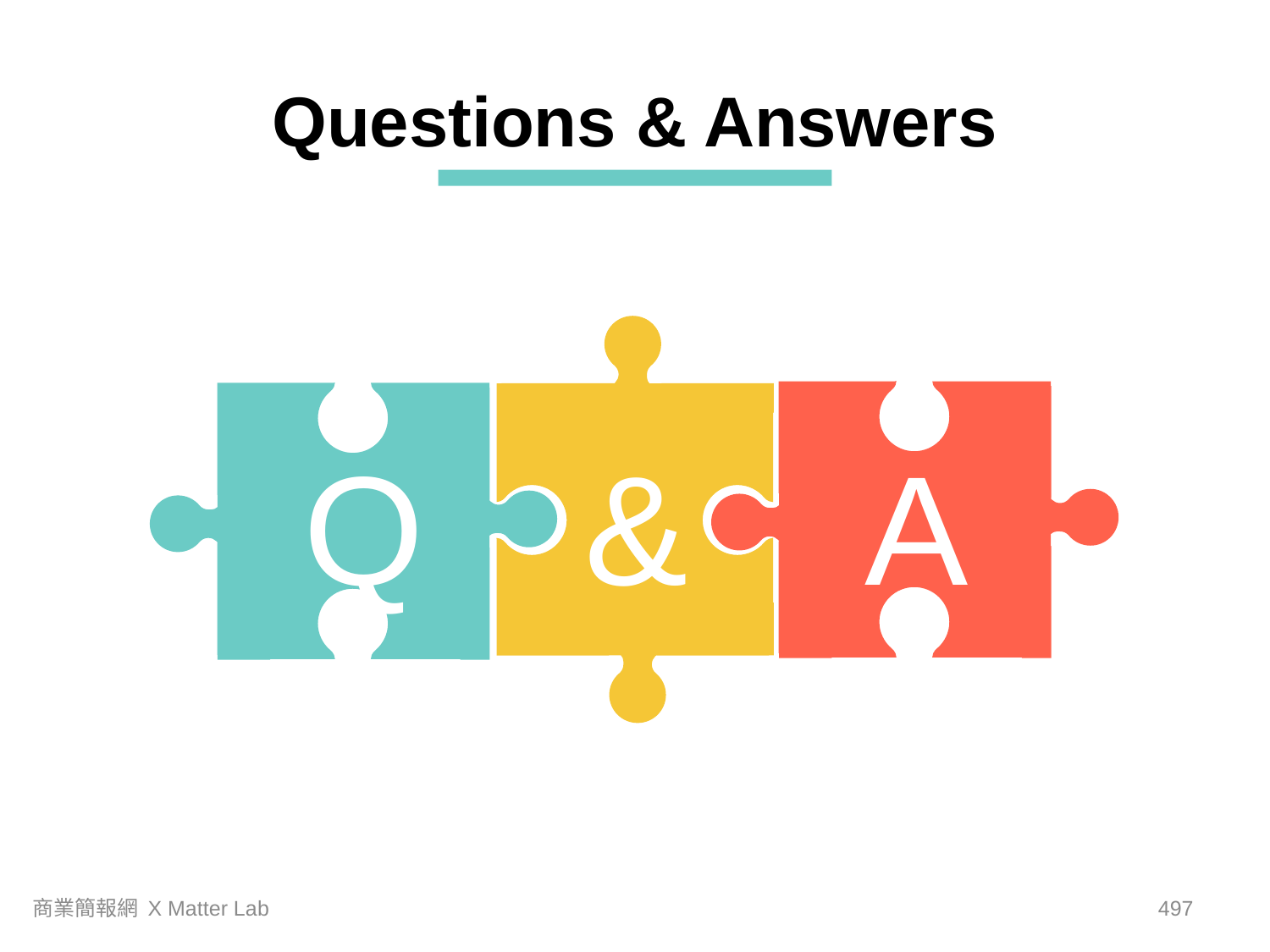

Questions & Answers

Q
&
A
商業簡報網 X Matter Lab
497